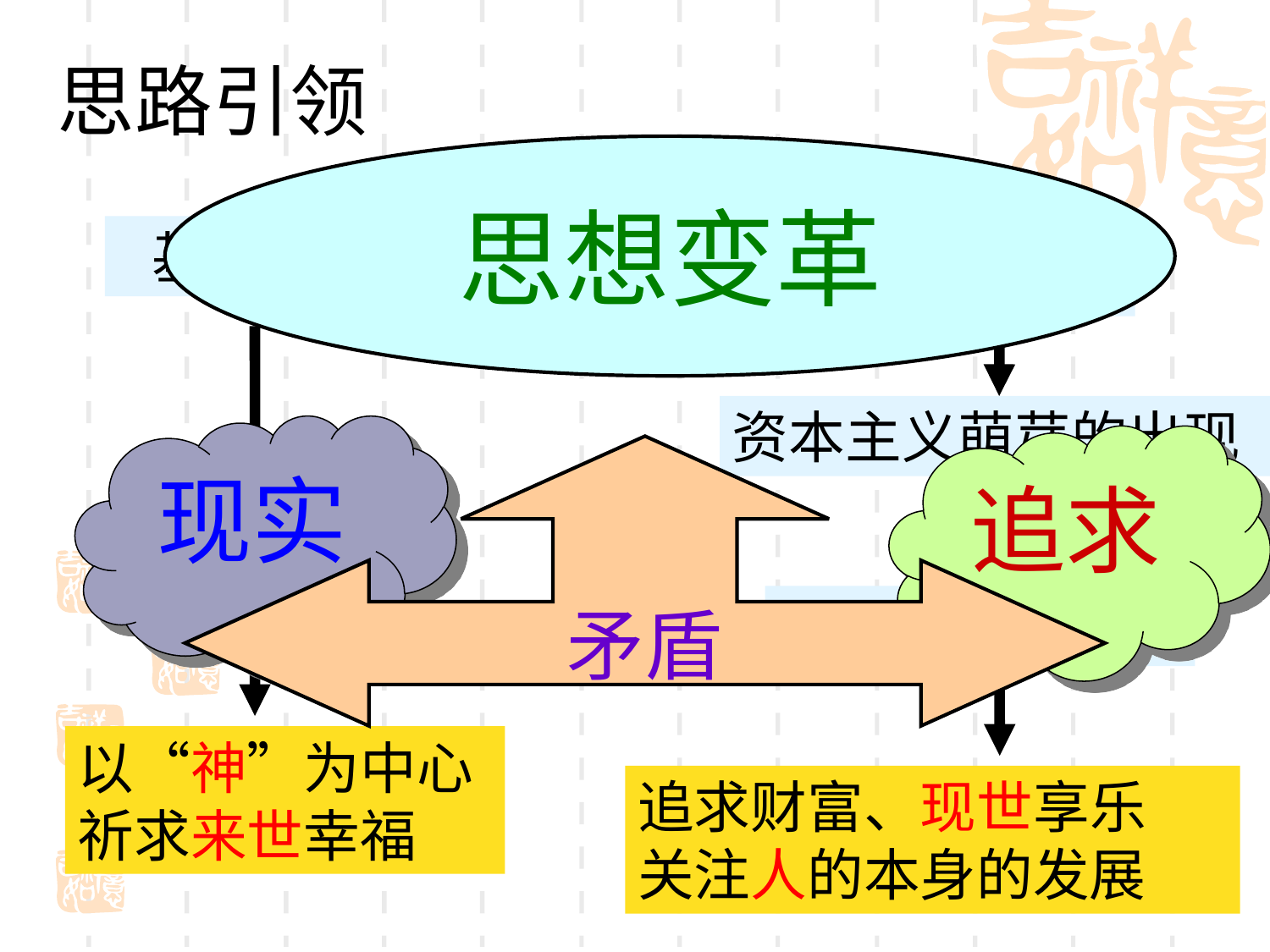

思路引领
思想变革
基 督 教

以“神”为中心
祈求来世幸福
经济的发展

资本主义萌芽的出现
现实
追求
矛盾

新兴的资产阶级

追求财富、现世享乐
关注人的本身的发展